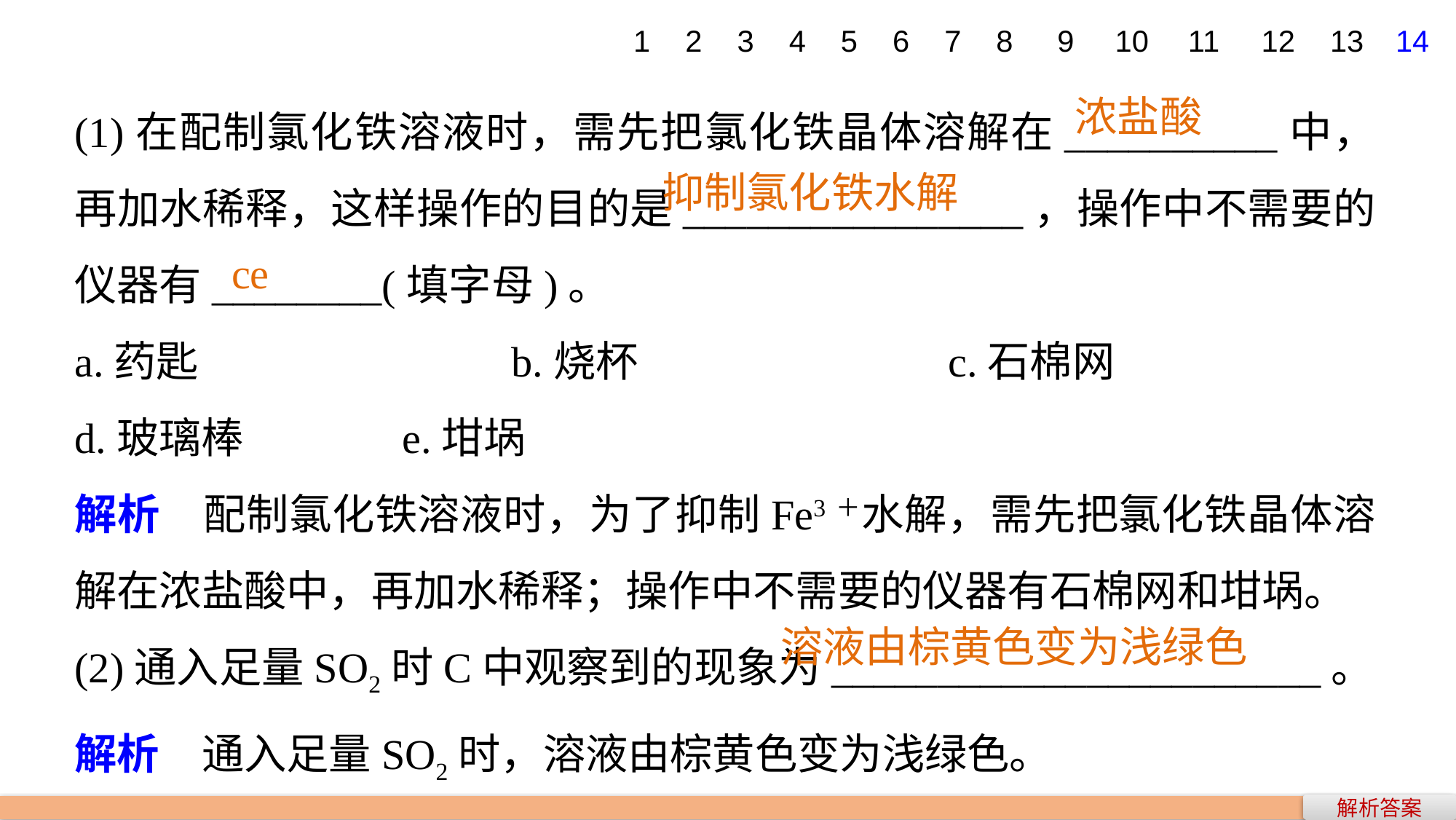

1
2
3
4
5
6
7
8
9
10
11
12
13
14
(1)在配制氯化铁溶液时，需先把氯化铁晶体溶解在__________中，再加水稀释，这样操作的目的是________________，操作中不需要的仪器有________(填字母)。
a.药匙　　　　　	b.烧杯　　　　　	c.石棉网
d.玻璃棒  		e.坩埚
解析　配制氯化铁溶液时，为了抑制Fe3＋水解，需先把氯化铁晶体溶解在浓盐酸中，再加水稀释；操作中不需要的仪器有石棉网和坩埚。
浓盐酸
抑制氯化铁水解
ce
(2)通入足量SO2时C中观察到的现象为_______________________。
解析　通入足量SO2时，溶液由棕黄色变为浅绿色。
溶液由棕黄色变为浅绿色
解析答案